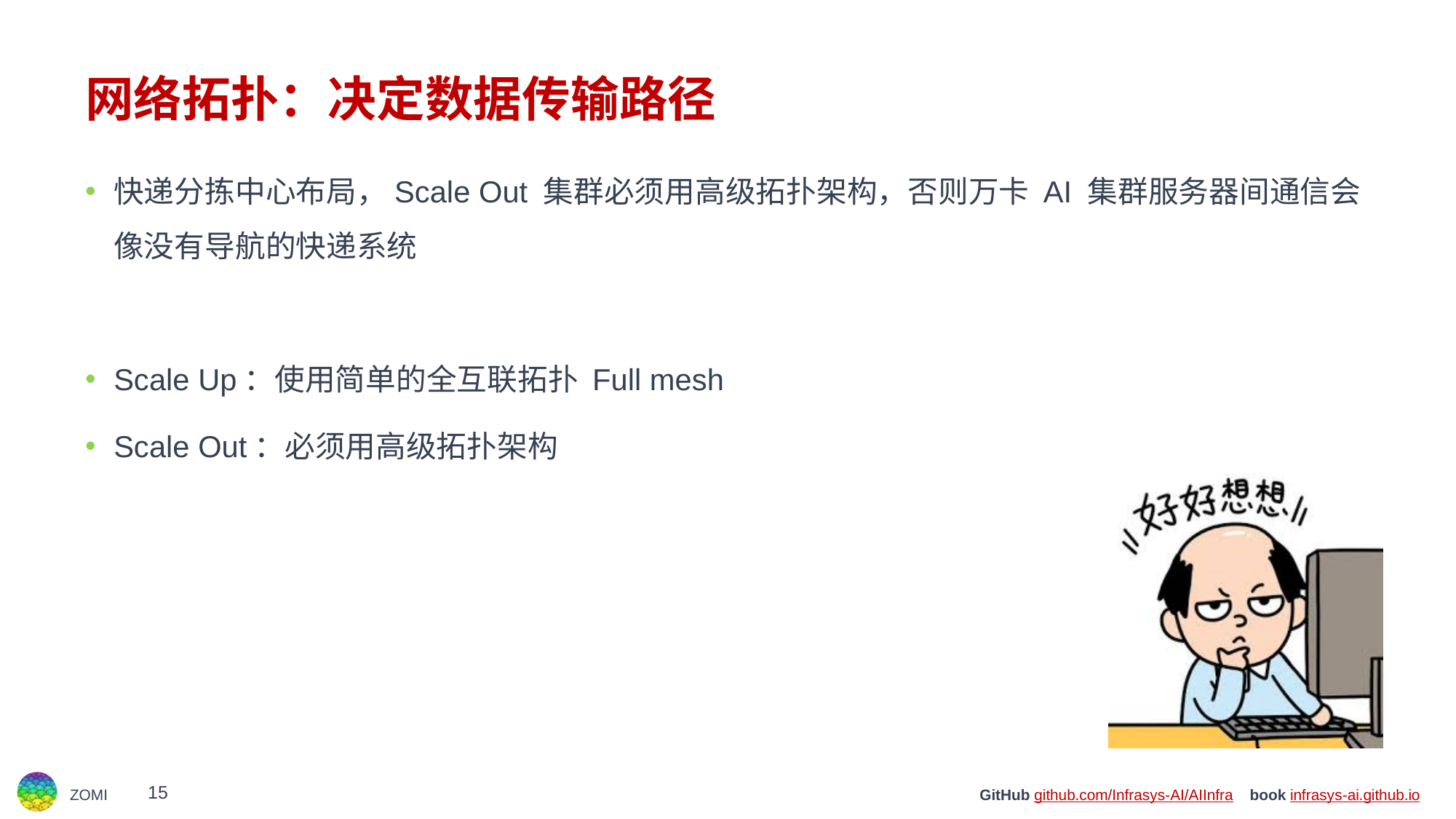

# 网络拓扑：决定数据传输路径​
快递分拣中心布局，Scale Out 集群必须用高级拓扑架构，否则万卡 AI 集群服务器间通信会像没有导航的快递系统

Scale Up：使用简单的全互联拓扑 Full mesh
Scale Out：必须用高级拓扑架构